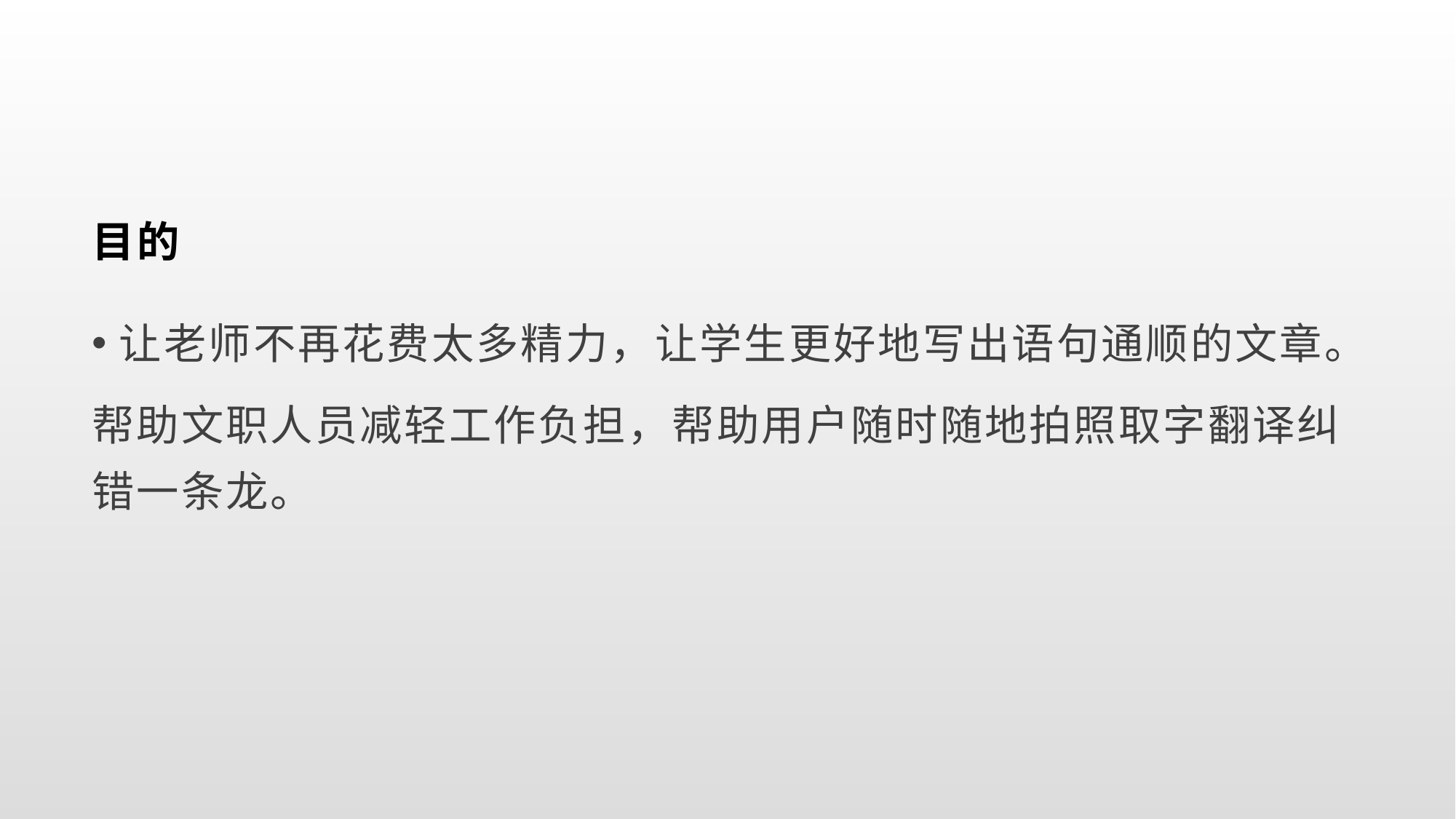

# 目的
让老师不再花费太多精力，让学生更好地写出语句通顺的文章。
帮助文职人员减轻工作负担，帮助用户随时随地拍照取字翻译纠错一条龙。